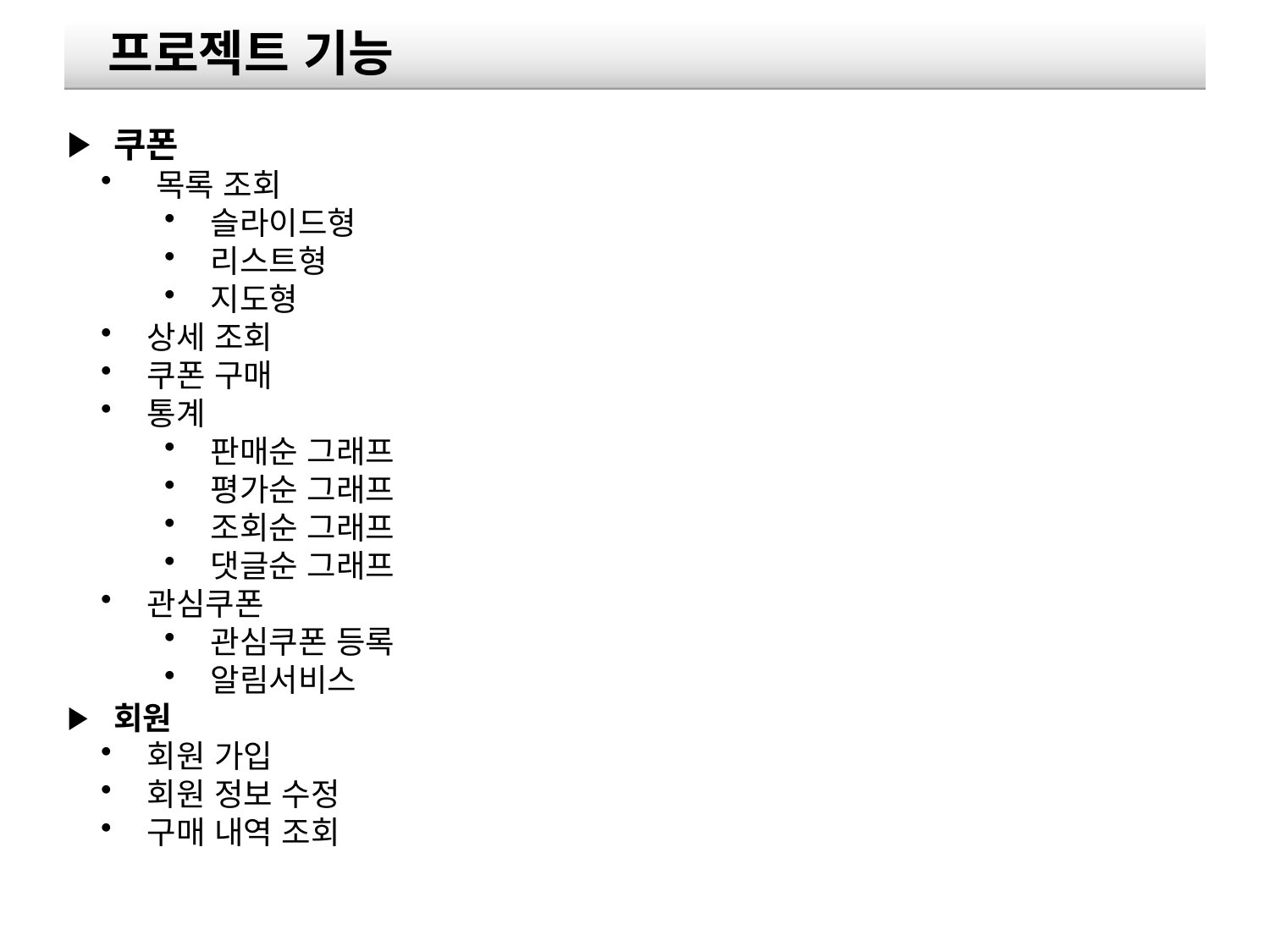

프로젝트 기능
 쿠폰
  목록 조회
 슬라이드형
 리스트형
 지도형
 상세 조회
 쿠폰 구매
 통계
 판매순 그래프
 평가순 그래프
 조회순 그래프
 댓글순 그래프
 관심쿠폰
 관심쿠폰 등록
 알림서비스
 회원
 회원 가입
 회원 정보 수정
 구매 내역 조회